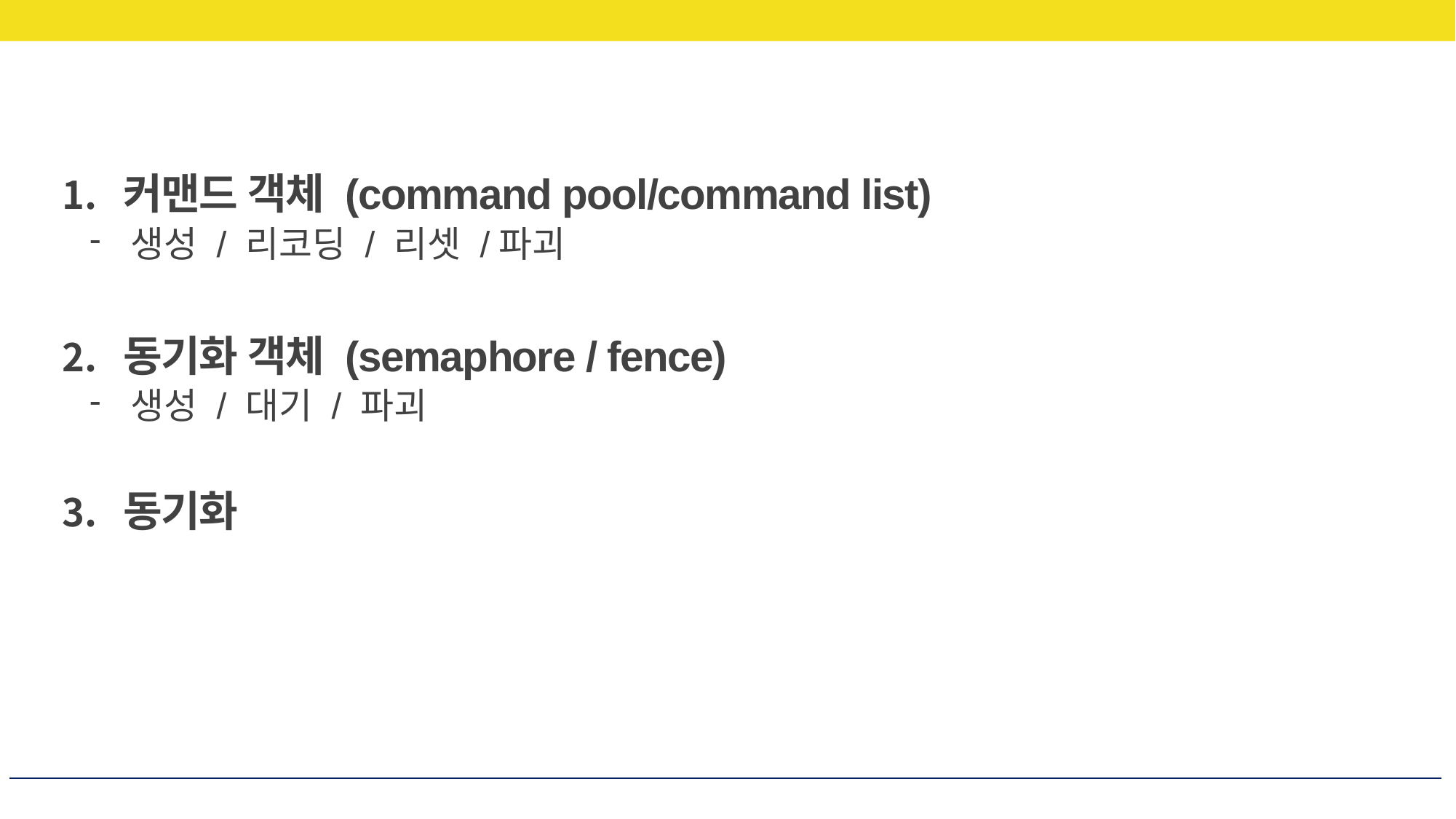

커맨드 객체 (command pool/command list)
생성 / 리코딩 / 리셋 /파괴

동기화 객체 (semaphore / fence)
생성 / 대기 / 파괴

동기화